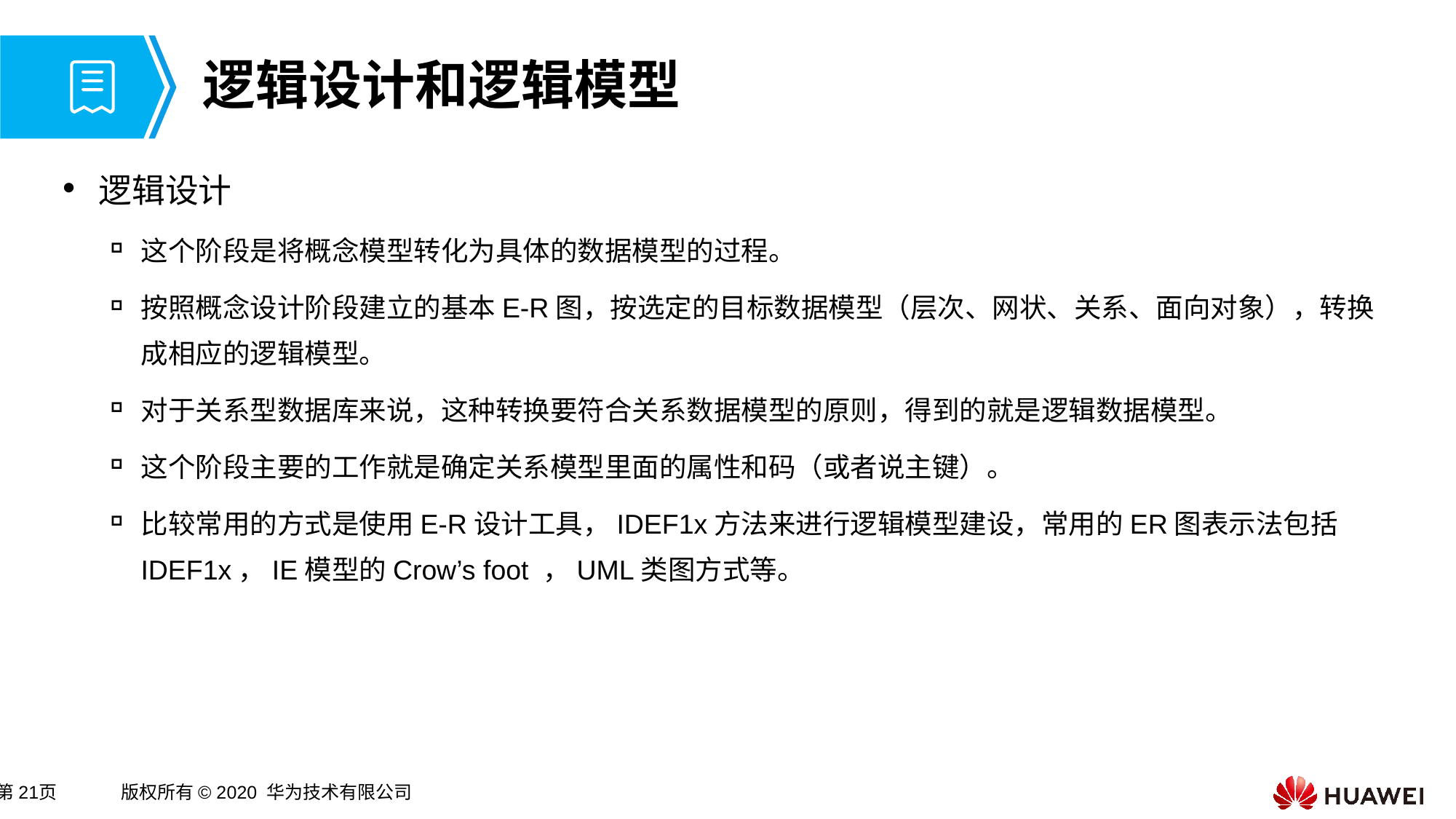

# 逻辑设计和逻辑模型
逻辑设计
这个阶段是将概念模型转化为具体的数据模型的过程。
按照概念设计阶段建立的基本E-R图，按选定的目标数据模型（层次、网状、关系、面向对象），转换成相应的逻辑模型。
对于关系型数据库来说，这种转换要符合关系数据模型的原则，得到的就是逻辑数据模型。
这个阶段主要的工作就是确定关系模型里面的属性和码（或者说主键）。
比较常用的方式是使用E-R设计工具，IDEF1x方法来进行逻辑模型建设，常用的ER图表示法包括IDEF1x，IE模型的Crow’s foot ，UML类图方式等。